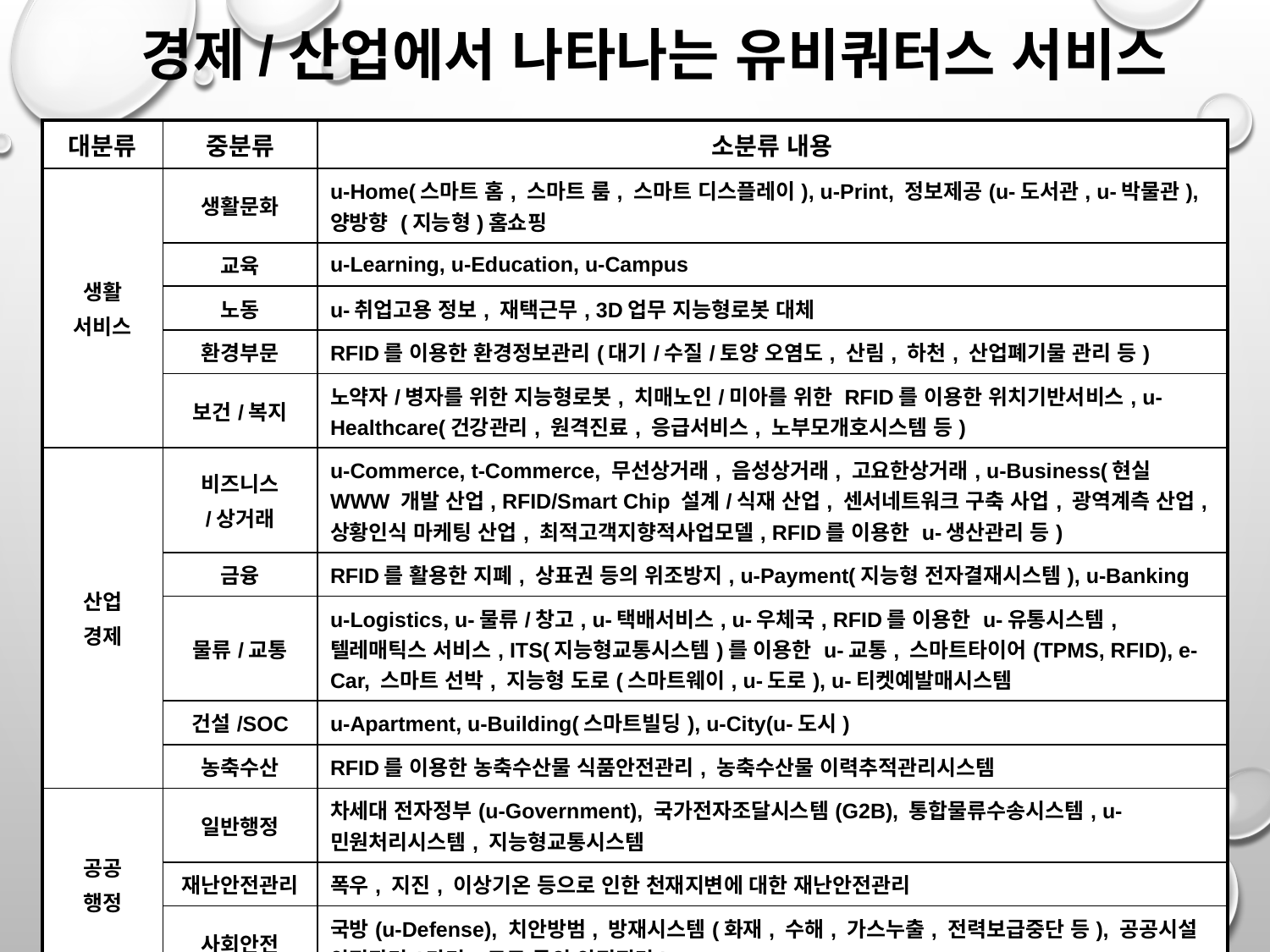

경제/산업에서 나타나는 유비쿼터스 서비스
| 대분류 | 중분류 | 소분류 내용 |
| --- | --- | --- |
| 생활 서비스 | 생활문화 | u-Home(스마트 홈, 스마트 룸, 스마트 디스플레이), u-Print, 정보제공(u-도서관, u-박물관), 양방향 (지능형)홈쇼핑 |
|  | 교육 | u-Learning, u-Education, u-Campus |
|  | 노동 | u-취업고용 정보, 재택근무, 3D업무 지능형로봇 대체 |
|  | 환경부문 | RFID를 이용한 환경정보관리(대기/수질/토양 오염도, 산림, 하천, 산업폐기물 관리 등) |
|  | 보건/복지 | 노약자/병자를 위한 지능형로봇, 치매노인/미아를 위한 RFID를 이용한 위치기반서비스, u-Healthcare(건강관리, 원격진료, 응급서비스, 노부모개호시스템 등) |
| 산업 경제 | 비즈니스 /상거래 | u-Commerce, t-Commerce, 무선상거래, 음성상거래, 고요한상거래, u-Business(현실 WWW 개발 산업, RFID/Smart Chip 설계/식재 산업, 센서네트워크 구축 사업, 광역계측 산업, 상황인식 마케팅 산업, 최적고객지향적사업모델, RFID를 이용한 u-생산관리 등) |
|  | 금융 | RFID를 활용한 지폐, 상표권 등의 위조방지, u-Payment(지능형 전자결재시스템), u-Banking |
|  | 물류/교통 | u-Logistics, u-물류/창고, u-택배서비스, u-우체국, RFID를 이용한 u-유통시스템, 텔레매틱스 서비스, ITS(지능형교통시스템)를 이용한 u-교통, 스마트타이어(TPMS, RFID), e-Car, 스마트 선박, 지능형 도로(스마트웨이, u-도로), u-티켓예발매시스템 |
|  | 건설/SOC | u-Apartment, u-Building(스마트빌딩), u-City(u-도시) |
|  | 농축수산 | RFID를 이용한 농축수산물 식품안전관리, 농축수산물 이력추적관리시스템 |
| 공공 행정 | 일반행정 | 차세대 전자정부(u-Government), 국가전자조달시스템(G2B), 통합물류수송시스템, u-민원처리시스템, 지능형교통시스템 |
|  | 재난안전관리 | 폭우, 지진, 이상기온 등으로 인한 천재지변에 대한 재난안전관리 |
|  | 사회안전 | 국방(u-Defense), 치안방범, 방재시스템(화재, 수해, 가스누출, 전력보급중단 등), 공공시설 안전관리(다리, 도로 등의 안전진단) |
8